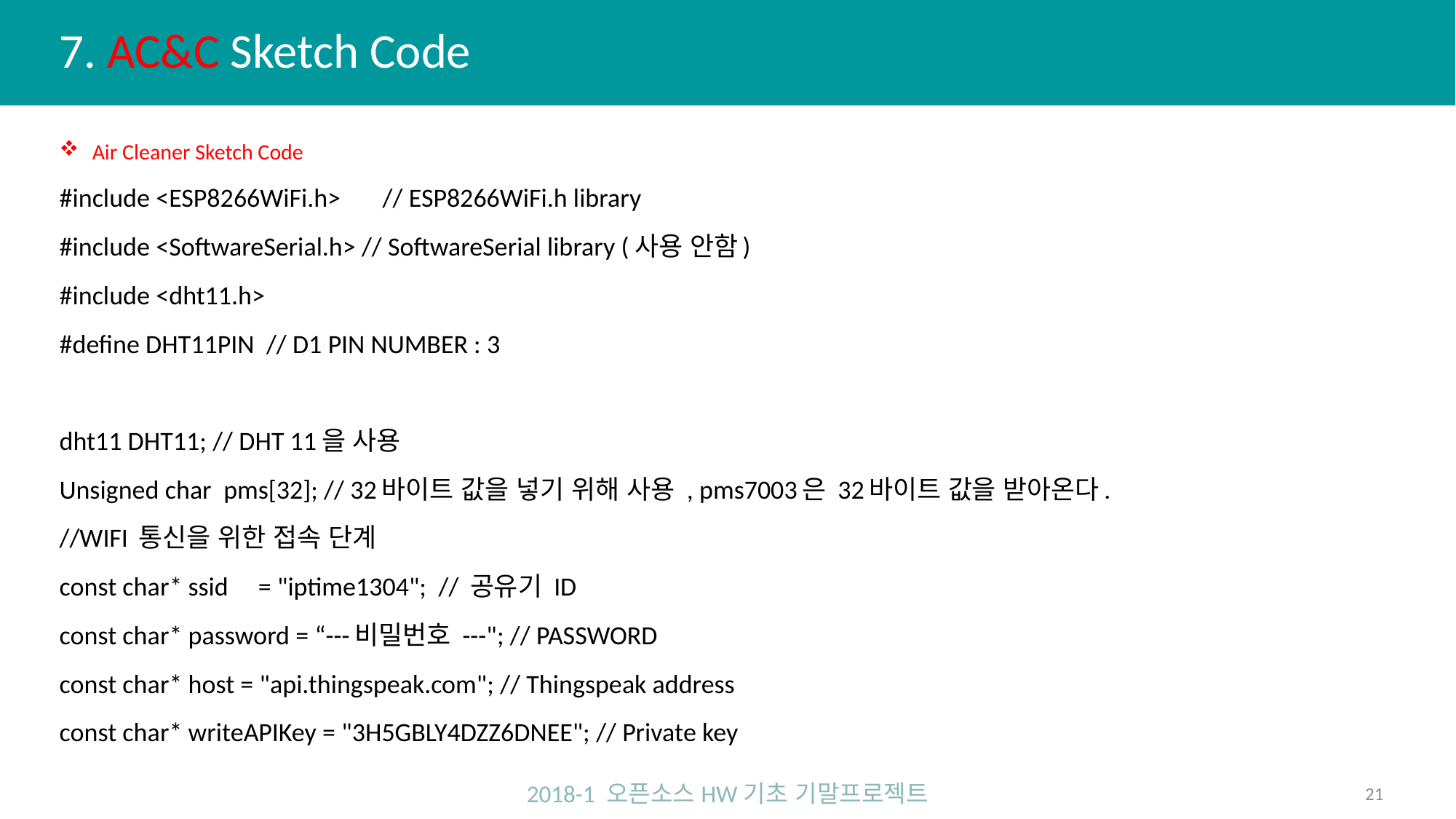

# 7. AC&C Sketch Code
 Air Cleaner Sketch Code
#include <ESP8266WiFi.h>       // ESP8266WiFi.h library
#include <SoftwareSerial.h> // SoftwareSerial library (사용 안함)
#include <dht11.h>
#define DHT11PIN  // D1 PIN NUMBER : 3

dht11 DHT11; // DHT 11을 사용
Unsigned char  pms[32]; // 32바이트 값을 넣기 위해 사용 , pms7003은 32바이트 값을 받아온다.
//WIFI 통신을 위한 접속 단계
const char* ssid     = "iptime1304";  // 공유기 ID
const char* password = “---비밀번호 ---"; // PASSWORD
const char* host = "api.thingspeak.com"; // Thingspeak address
const char* writeAPIKey = "3H5GBLY4DZZ6DNEE"; // Private key

2018-1 오픈소스HW기초 기말프로젝트
21